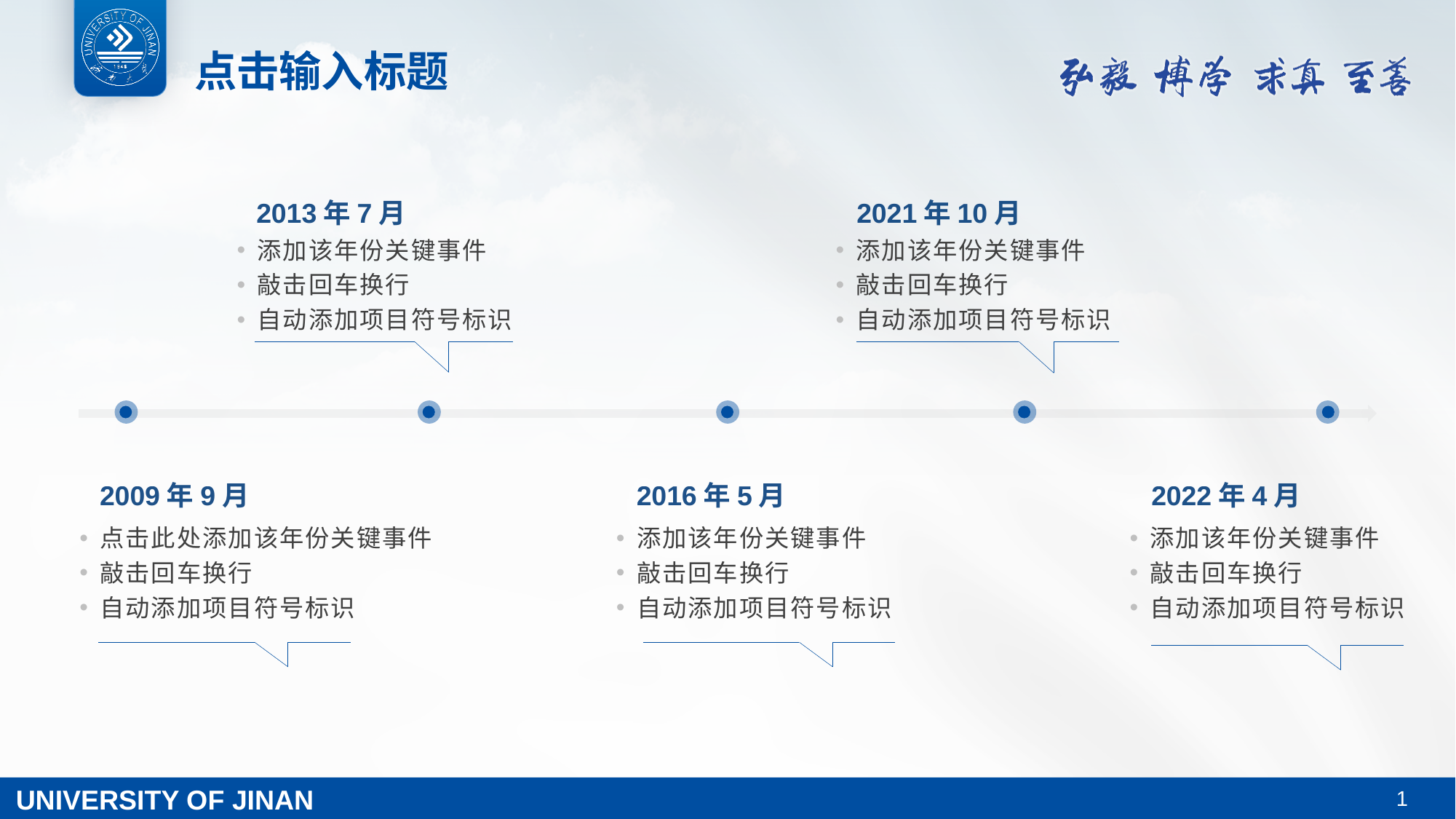

点击输入标题
2013年7月
2021年10月
添加该年份关键事件
敲击回车换行
自动添加项目符号标识
添加该年份关键事件
敲击回车换行
自动添加项目符号标识

2009年9月
2016年5月
2022年4月
点击此处添加该年份关键事件
敲击回车换行
自动添加项目符号标识
添加该年份关键事件
敲击回车换行
自动添加项目符号标识
添加该年份关键事件
敲击回车换行
自动添加项目符号标识
1